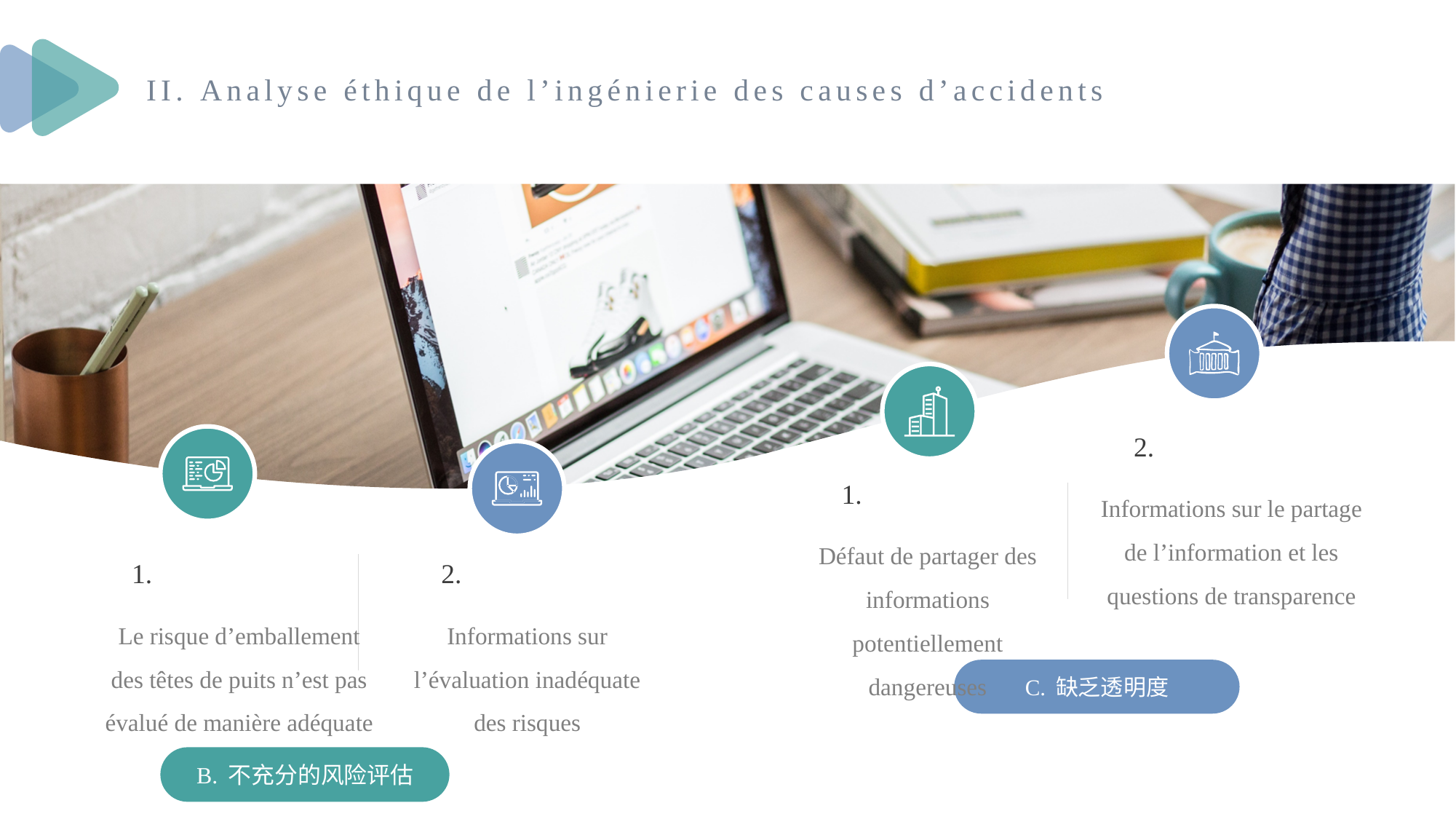

II. Analyse éthique de l’ingénierie des causes d’accidents

2.
Informations sur le partage de l’information et les questions de transparence

1.
Défaut de partager des informations potentiellement dangereuses

1.
Le risque d’emballement des têtes de puits n’est pas évalué de manière adéquate

2.
Informations sur l’évaluation inadéquate des risques
C. 缺乏透明度
B. 不充分的风险评估